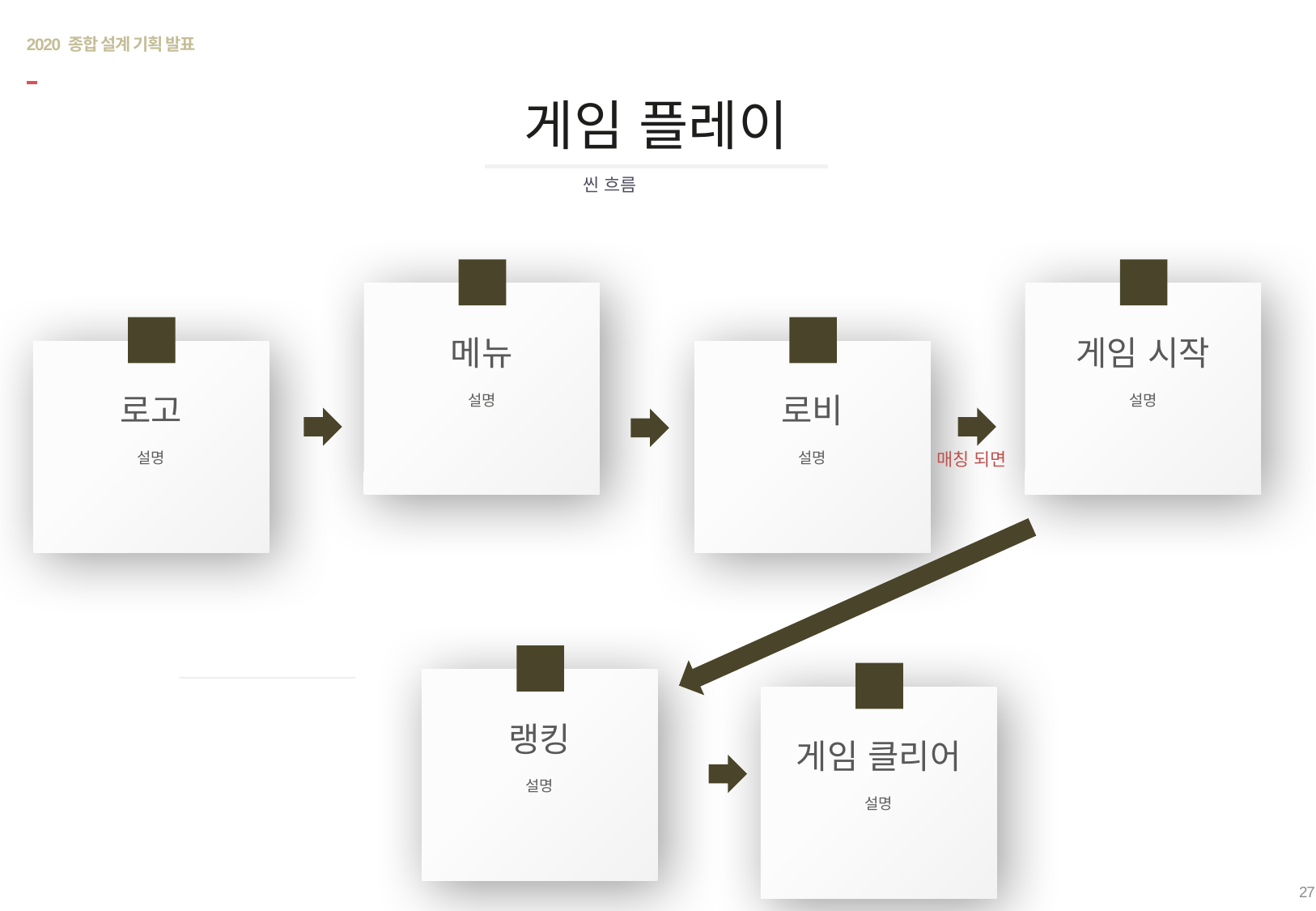

# 2020 종합 설계 기획 발표
게임 플레이
씬 흐름
02
04

메뉴

설명

게임 시작

설명
03
01

로비

설명

로고

설명

매칭 되면

05
06

랭킹

설명

게임 클리어

설명

27